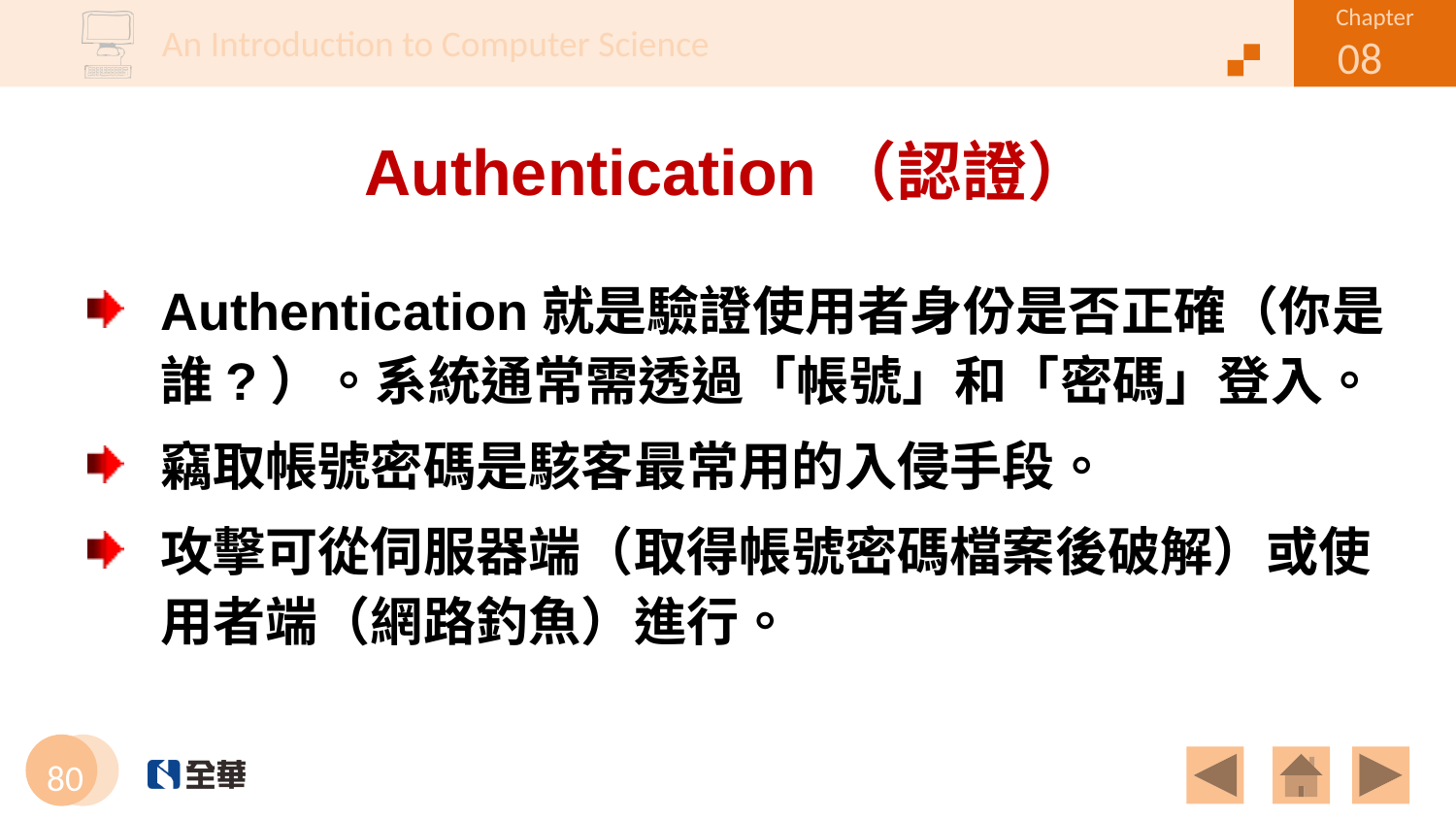

# Authentication（認證）
Authentication就是驗證使用者身份是否正確（你是誰?）。系統通常需透過「帳號」和「密碼」登入。
竊取帳號密碼是駭客最常用的入侵手段。
攻擊可從伺服器端（取得帳號密碼檔案後破解）或使用者端（網路釣魚）進行。